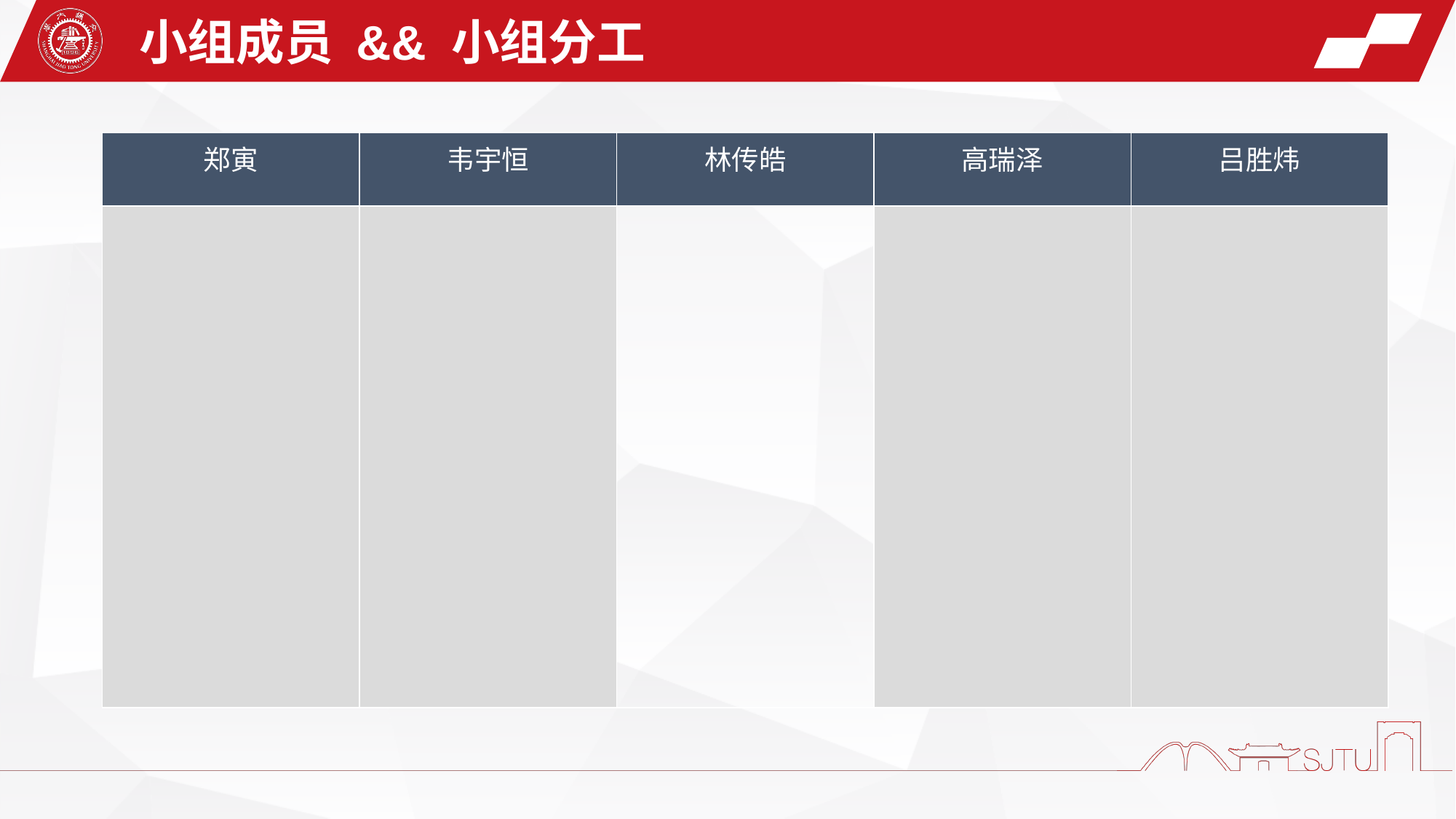

小组成员 && 小组分工
| 郑寅 | 韦宇恒 | 林传皓 | 高瑞泽 | 吕胜炜 |
| --- | --- | --- | --- | --- |
|  |  |  |  |  |